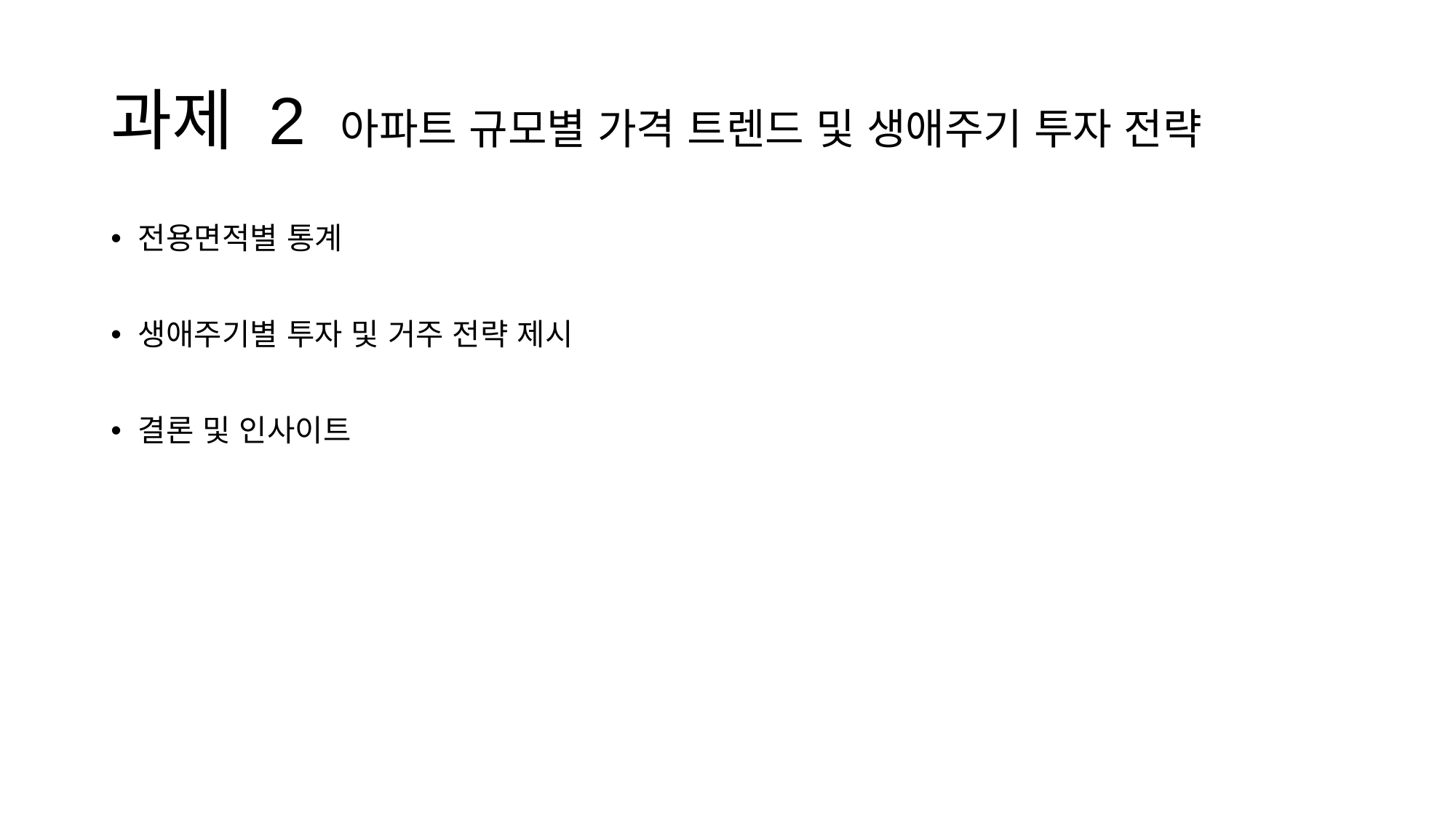

# 과제 2 아파트 규모별 가격 트렌드 및 생애주기 투자 전략
전용면적별 통계

생애주기별 투자 및 거주 전략 제시

결론 및 인사이트